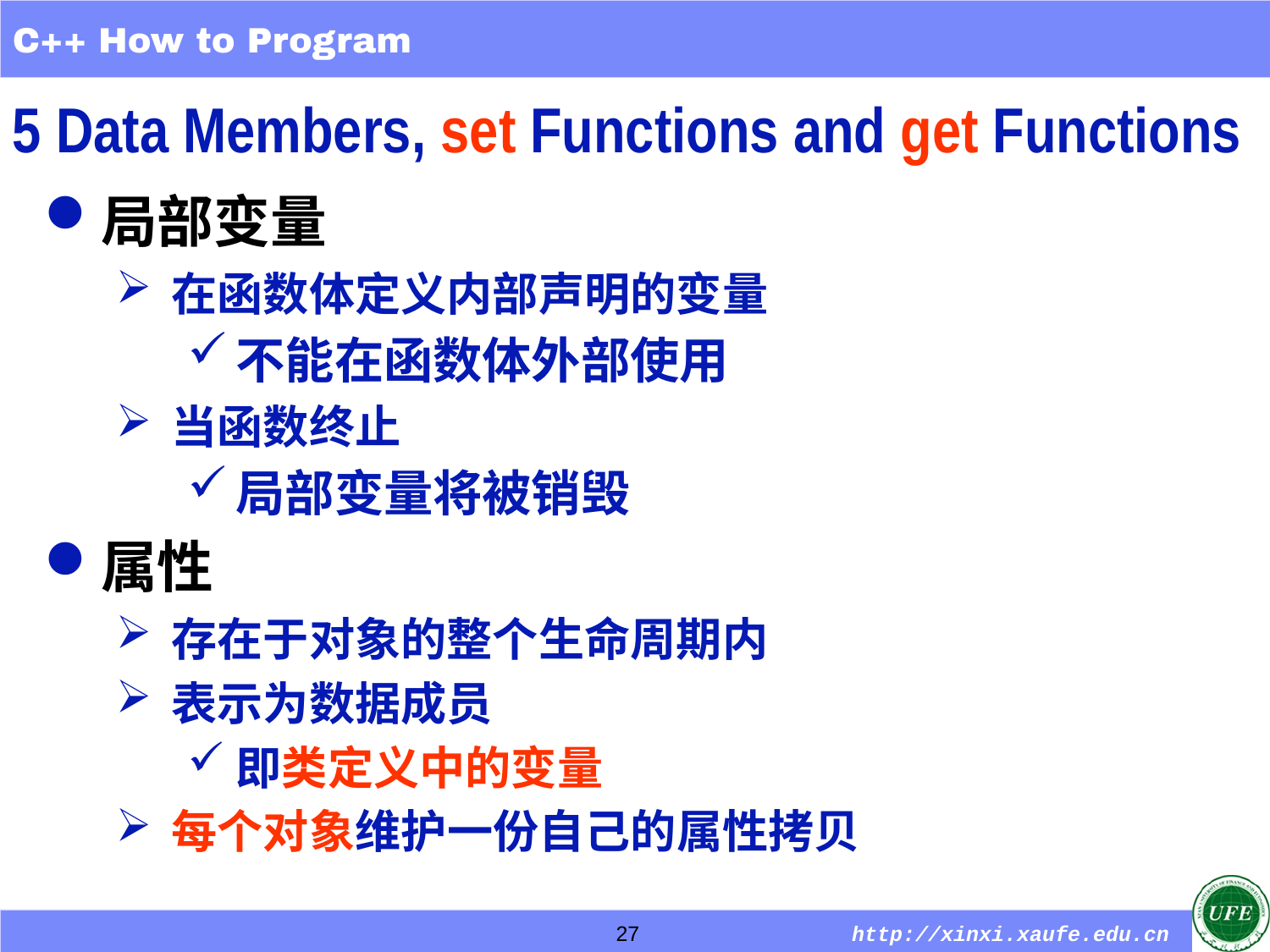

5 Data Members, set Functions and get Functions
局部变量
在函数体定义内部声明的变量
不能在函数体外部使用
当函数终止
局部变量将被销毁
属性
存在于对象的整个生命周期内
表示为数据成员
即类定义中的变量
每个对象维护一份自己的属性拷贝
27